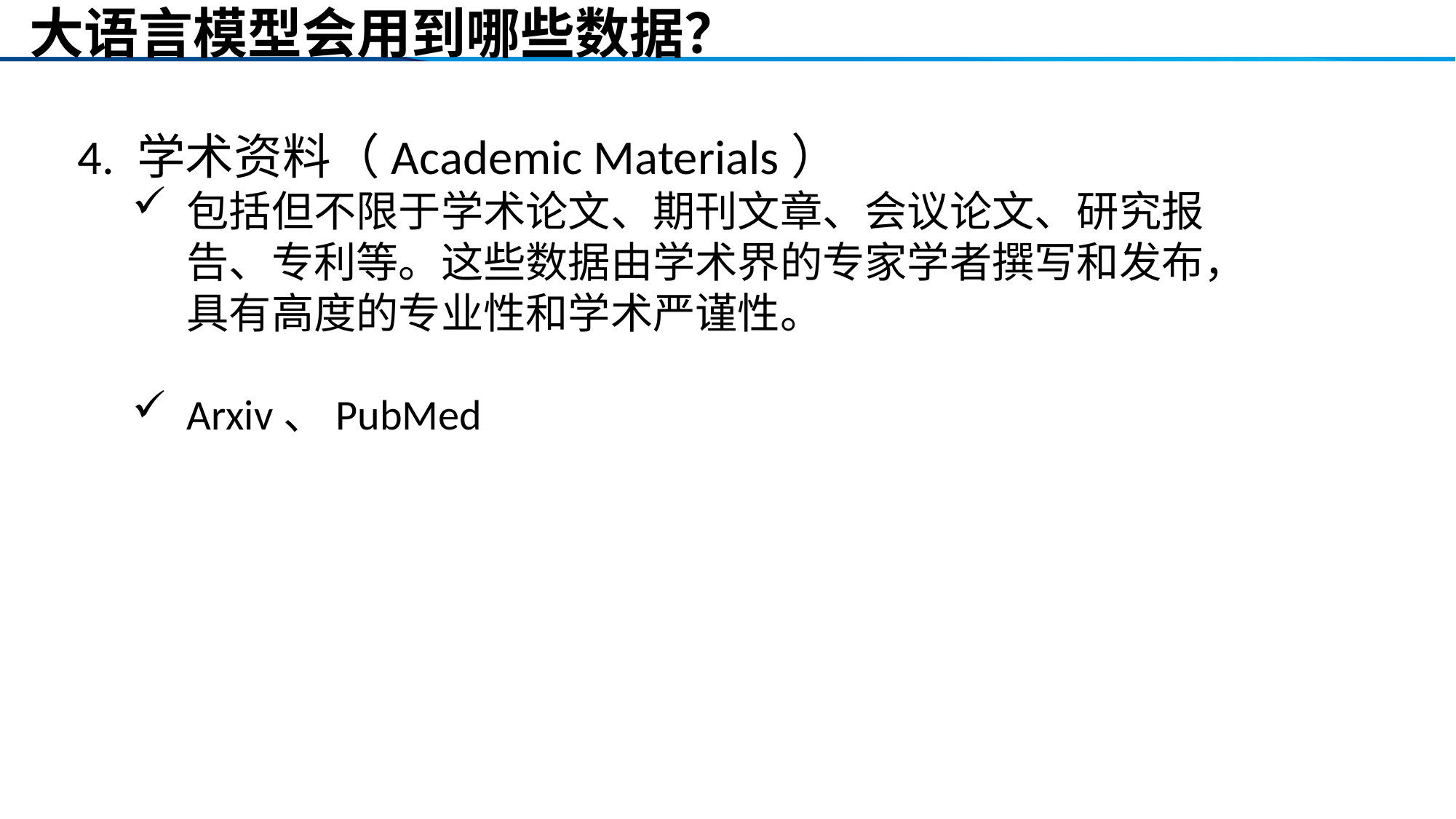

# 大语言模型会用到哪些数据？
4. 学术资料（Academic Materials）
包括但不限于学术论文、期刊文章、会议论文、研究报告、专利等。这些数据由学术界的专家学者撰写和发布，具有高度的专业性和学术严谨性。

Arxiv、PubMed